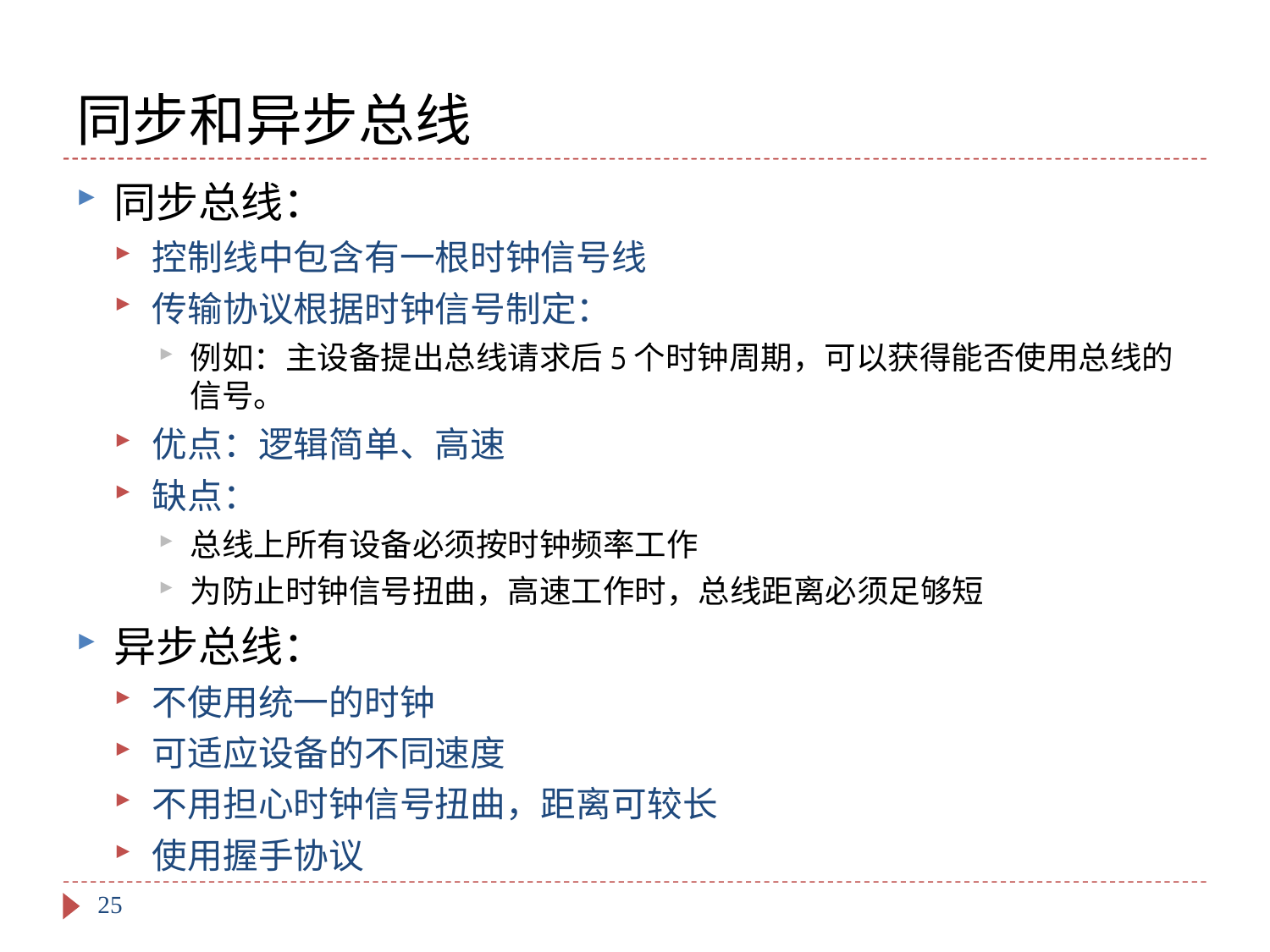

# 同步和异步总线
同步总线：
控制线中包含有一根时钟信号线
传输协议根据时钟信号制定：
例如：主设备提出总线请求后5个时钟周期，可以获得能否使用总线的信号。
优点：逻辑简单、高速
缺点：
总线上所有设备必须按时钟频率工作
为防止时钟信号扭曲，高速工作时，总线距离必须足够短
异步总线：
不使用统一的时钟
可适应设备的不同速度
不用担心时钟信号扭曲，距离可较长
使用握手协议

25